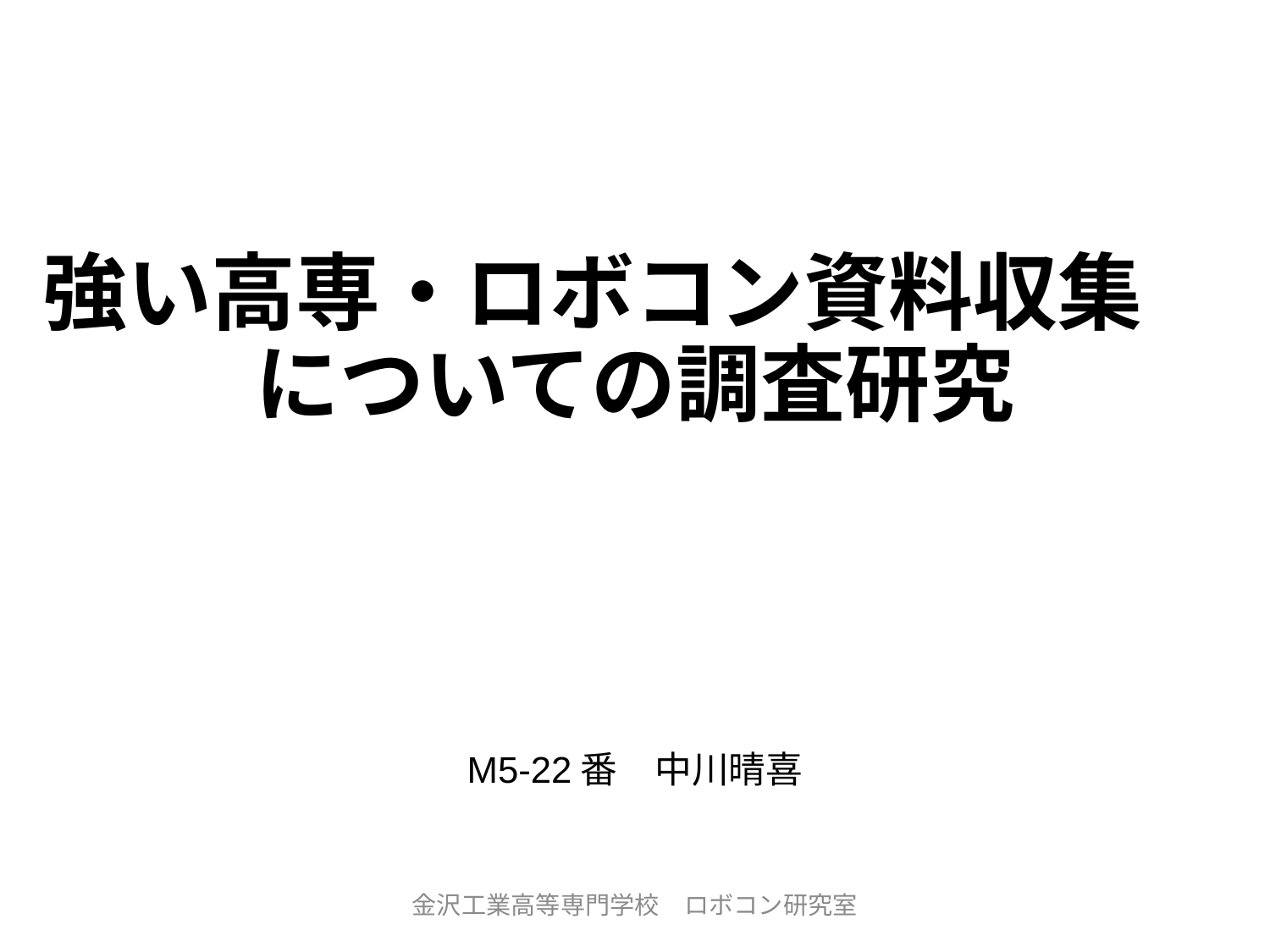

# 強い高専・ロボコン資料収集　についての調査研究
M5-22番　中川晴喜

金沢工業高等専門学校　ロボコン研究室
1